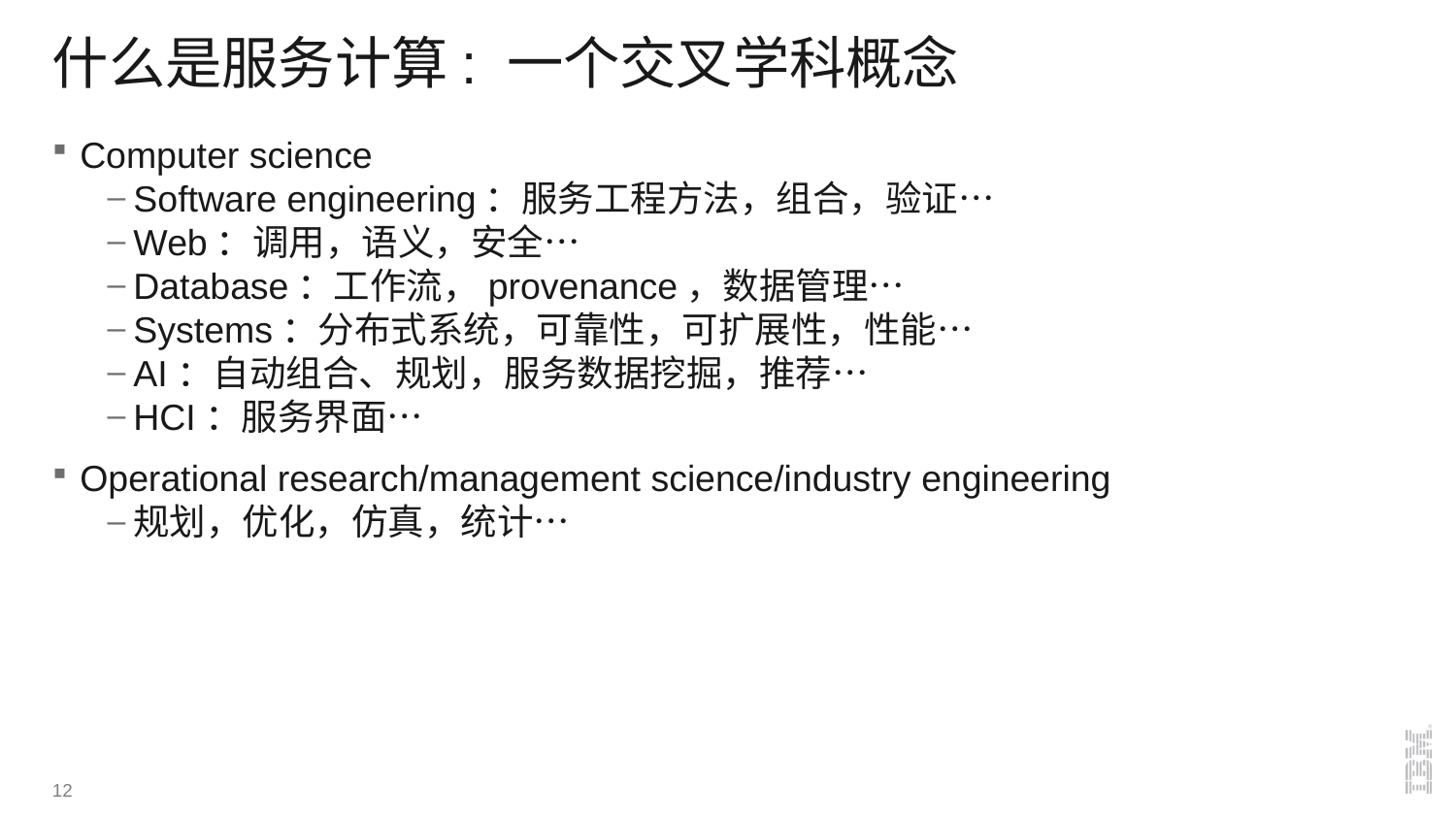

# 什么是服务计算: 一个交叉学科概念
Computer science
Software engineering：服务工程方法，组合，验证…
Web：调用，语义，安全…
Database：工作流，provenance，数据管理…
Systems：分布式系统，可靠性，可扩展性，性能…
AI：自动组合、规划，服务数据挖掘，推荐…
HCI：服务界面…
Operational research/management science/industry engineering
规划，优化，仿真，统计…

12